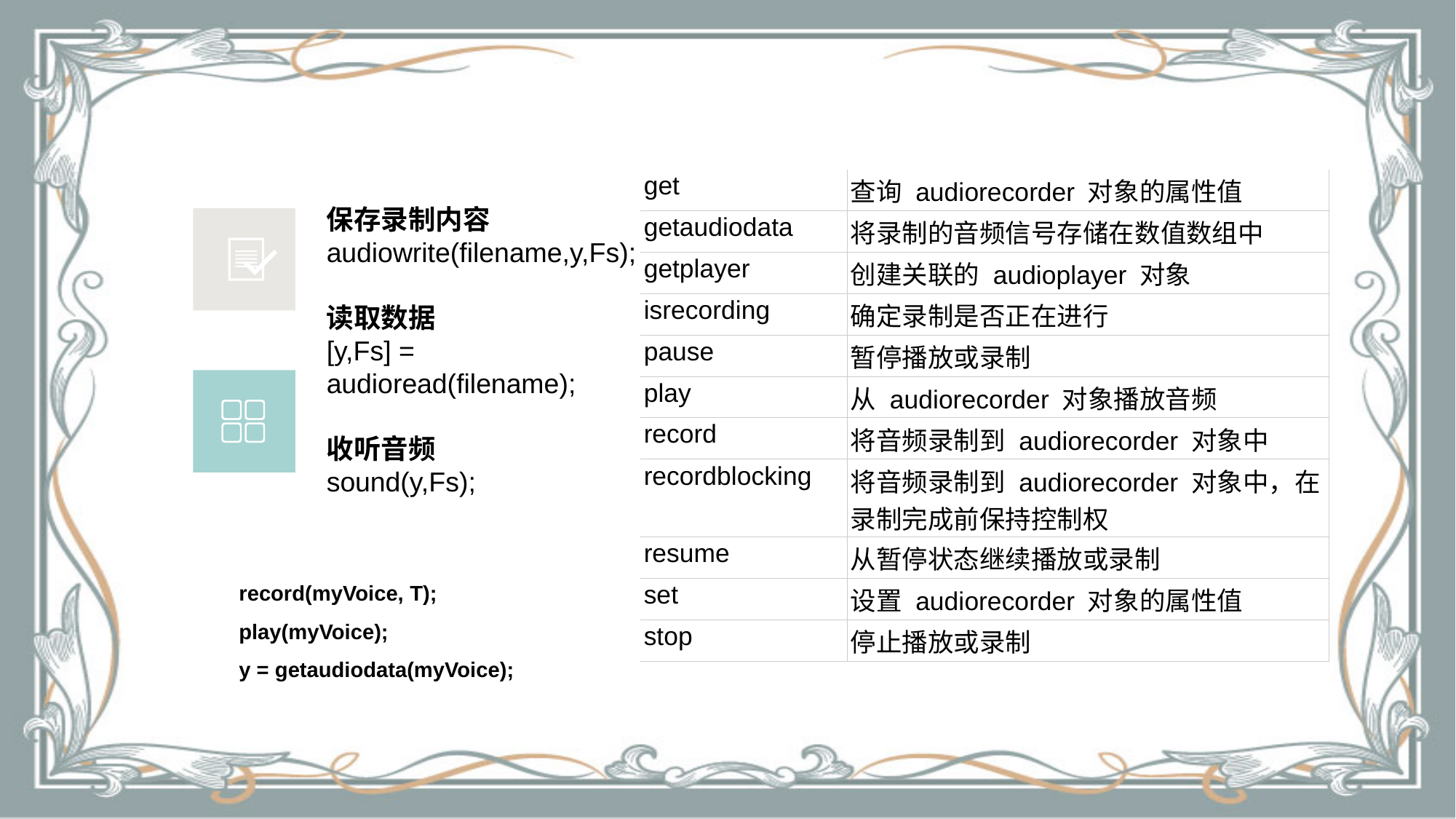

| get | 查询 audiorecorder 对象的属性值 |
| --- | --- |
| getaudiodata | 将录制的音频信号存储在数值数组中 |
| getplayer | 创建关联的 audioplayer 对象 |
| isrecording | 确定录制是否正在进行 |
| pause | 暂停播放或录制 |
| play | 从 audiorecorder 对象播放音频 |
| record | 将音频录制到 audiorecorder 对象中 |
| recordblocking | 将音频录制到 audiorecorder 对象中，在录制完成前保持控制权 |
| resume | 从暂停状态继续播放或录制 |
| set | 设置 audiorecorder 对象的属性值 |
| stop | 停止播放或录制 |
保存录制内容
audiowrite(filename,y,Fs);

读取数据
[y,Fs] = audioread(filename);

收听音频
sound(y,Fs);

record(myVoice, T);
play(myVoice);
y = getaudiodata(myVoice);